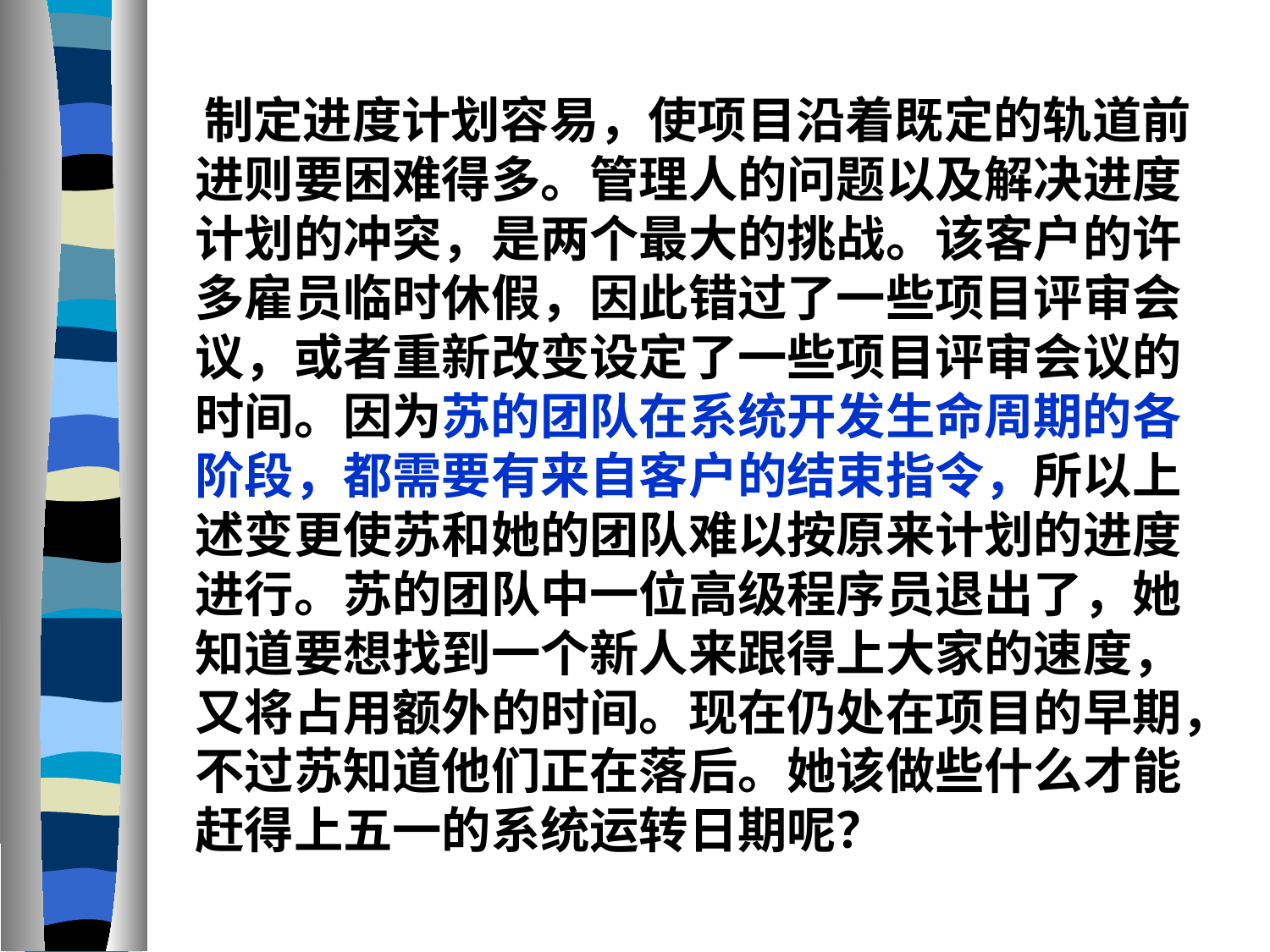

制定进度计划容易，使项目沿着既定的轨道前进则要困难得多。管理人的问题以及解决进度计划的冲突，是两个最大的挑战。该客户的许多雇员临时休假，因此错过了一些项目评审会议，或者重新改变设定了一些项目评审会议的时间。因为苏的团队在系统开发生命周期的各阶段，都需要有来自客户的结束指令，所以上述变更使苏和她的团队难以按原来计划的进度进行。苏的团队中一位高级程序员退出了，她知道要想找到一个新人来跟得上大家的速度，又将占用额外的时间。现在仍处在项目的早期，不过苏知道他们正在落后。她该做些什么才能赶得上五一的系统运转日期呢？